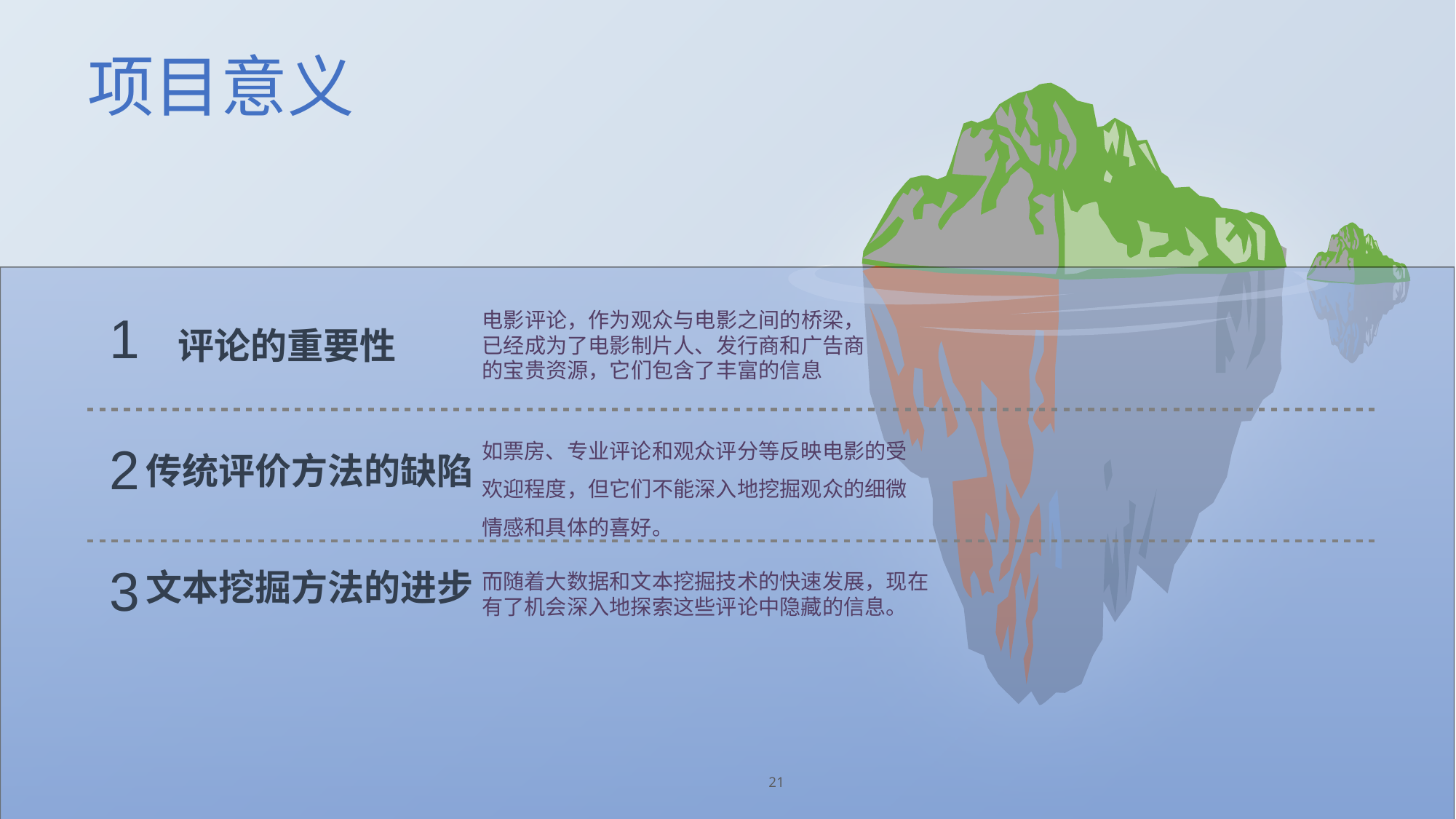

项目意义

e7d195523061f1c03a90ee8e42cb24248e56383cd534985688F9F494128731F165EE95AB4B0C0A38076AAEA07667B1565C446FC45FF01DFB0E885BCDBDF3A284F3DB14DA61DD97F0BAB2E6C668FB49317BA98E6F6ED1654B0D97AE33B58339FE4F3A95CE9A4143B700A146A9D5F01CDE55384FAB5A882E11D18F4004CECB65BF6FEB59F85F0AE848AA0FA7B765B31D51

电影评论，作为观众与电影之间的桥梁，已经成为了电影制片人、发行商和广告商的宝贵资源，它们包含了丰富的信息

1
评论的重要性

如票房、专业评论和观众评分等反映电影的受欢迎程度，但它们不能深入地挖掘观众的细微情感和具体的喜好。
2
传统评价方法的缺陷

而随着大数据和文本挖掘技术的快速发展，现在有了机会深入地探索这些评论中隐藏的信息。
3
文本挖掘方法的进步
21